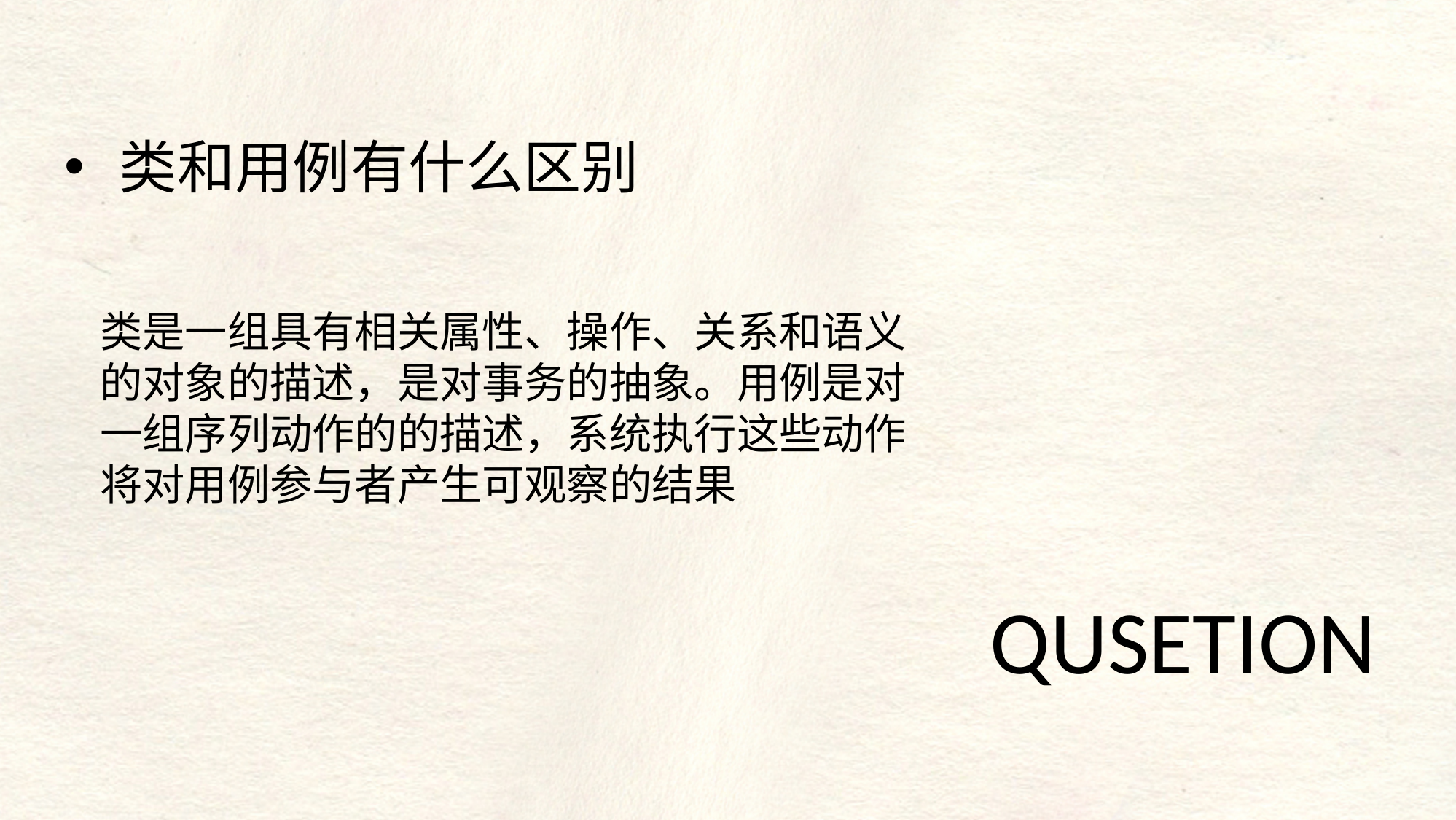

类和用例有什么区别

类是一组具有相关属性、操作、关系和语义的对象的描述，是对事务的抽象。用例是对一组序列动作的的描述，系统执行这些动作将对用例参与者产生可观察的结果
# QUSETION